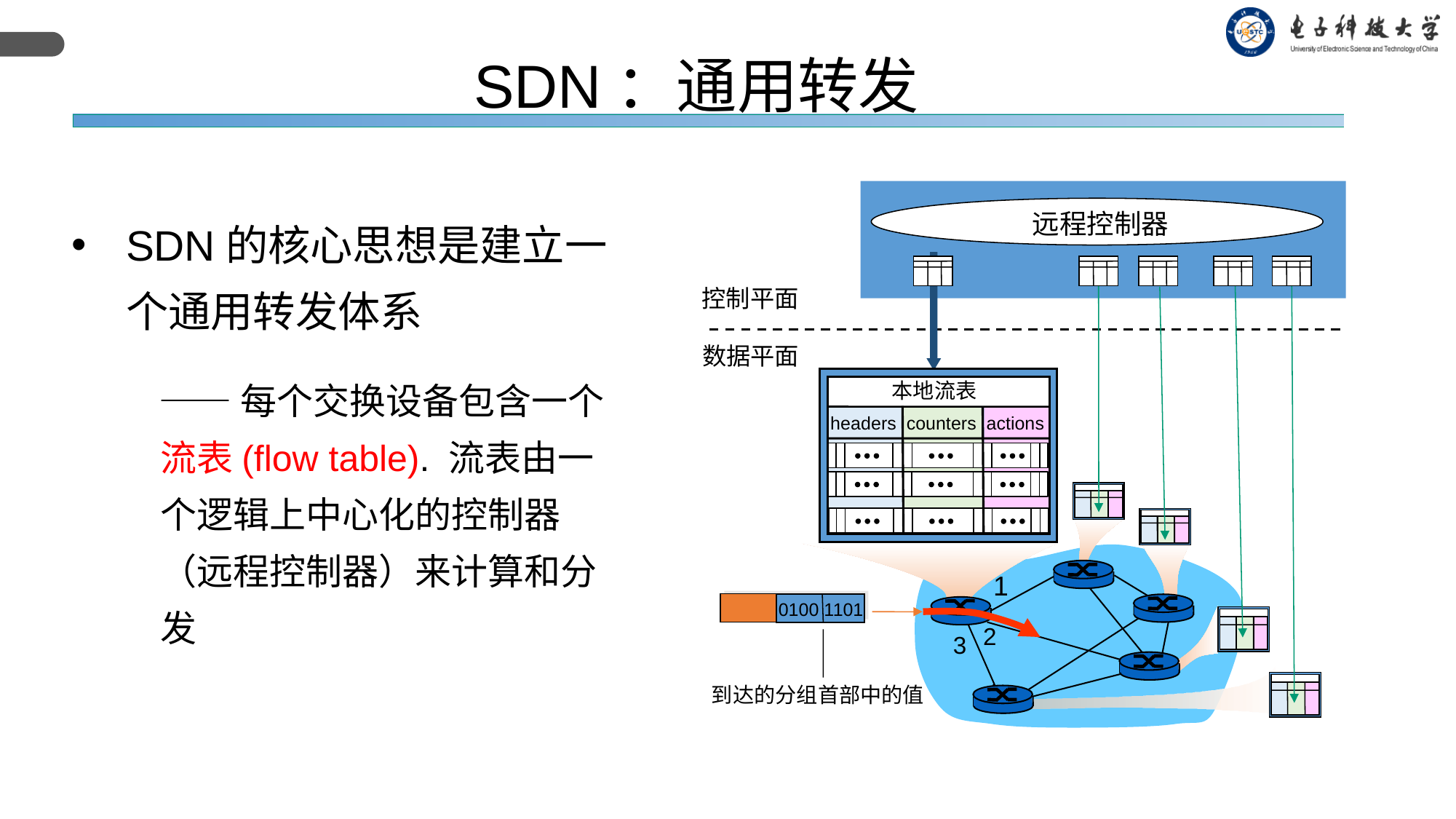

SDN：通用转发

远程控制器

控制平面

数据平面

本地流表

headers  counters  actions

1

0100 1101

2

3

到达的分组首部中的值

SDN的核心思想是建立一个通用转发体系

    ——每个交换设备包含一个流表(flow table). 流表由一个逻辑上中心化的控制器（远程控制器）来计算和分发